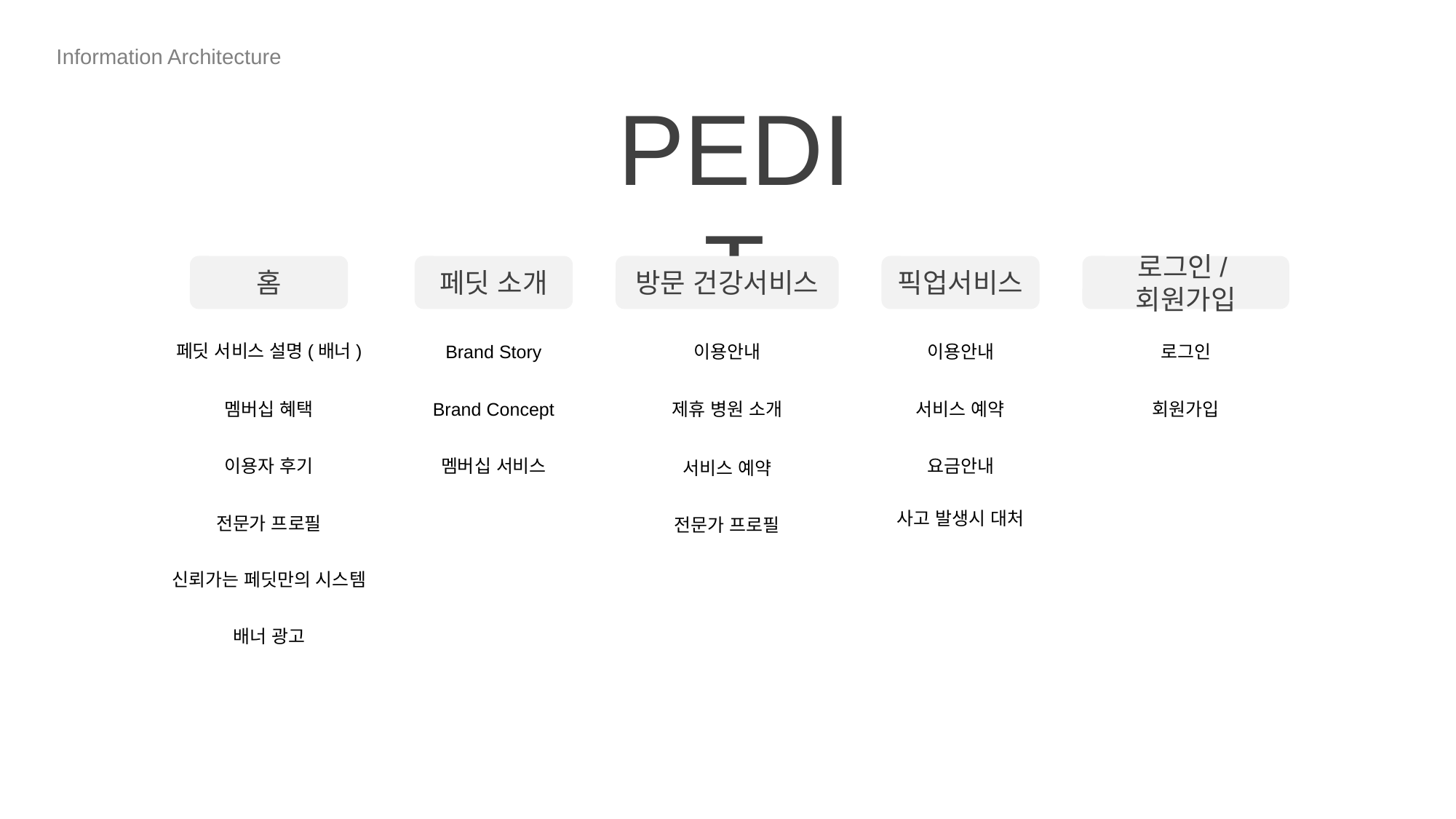

Information Architecture
PEDIT
홈
페딧 서비스 설명(배너)
멤버십 혜택
이용자 후기
전문가 프로필
신뢰가는 페딧만의 시스템
배너 광고
페딧 소개
Brand Story
Brand Concept
멤버십 서비스
방문 건강서비스
이용안내
제휴 병원 소개
서비스 예약
전문가 프로필
픽업서비스
이용안내
서비스 예약
요금안내
사고 발생시 대처
로그인/회원가입
로그인
회원가입